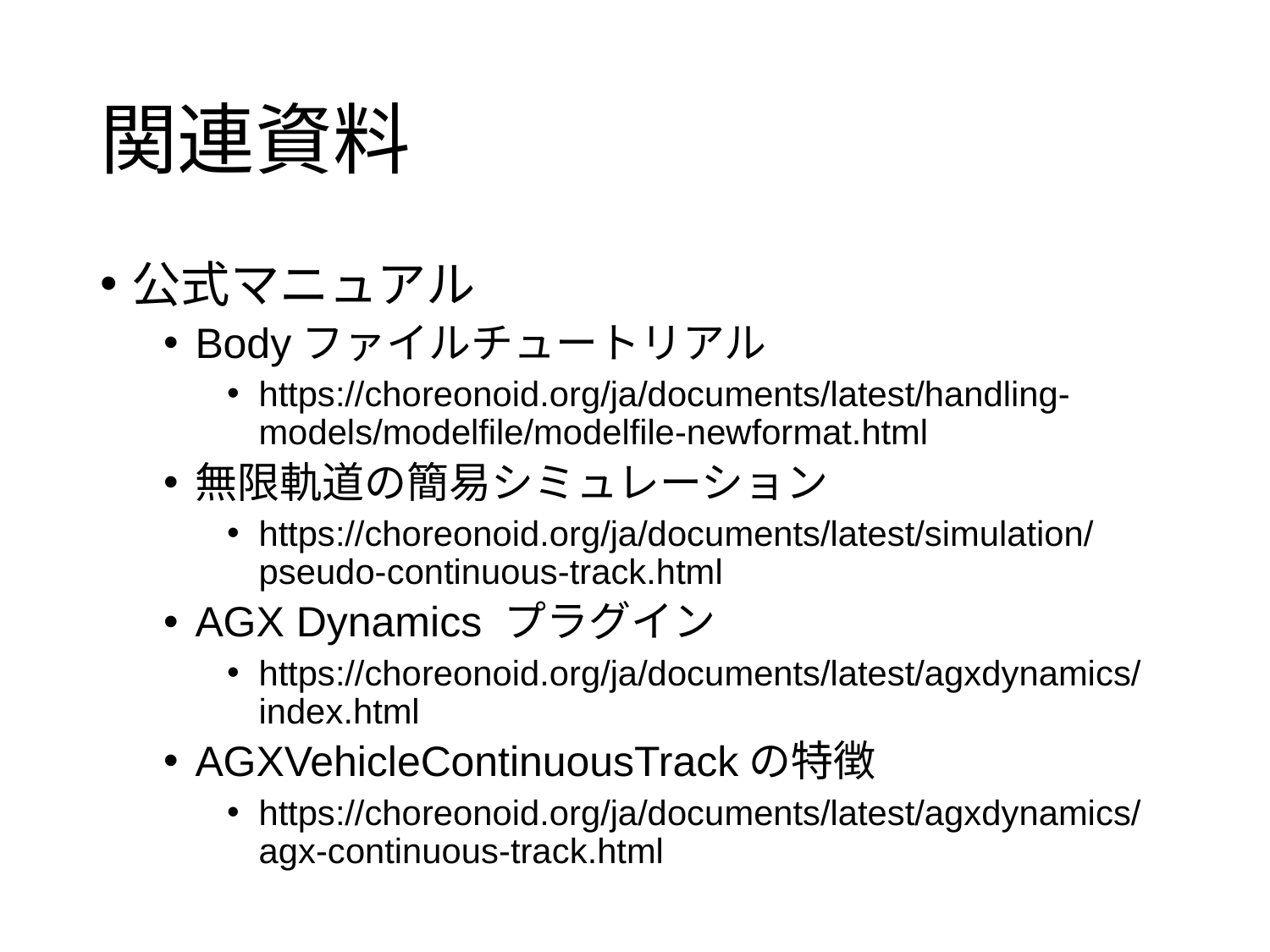

# 関連資料
公式マニュアル
Bodyファイルチュートリアル
https://choreonoid.org/ja/documents/latest/handling-models/modelfile/modelfile-newformat.html
無限軌道の簡易シミュレーション
https://choreonoid.org/ja/documents/latest/simulation/pseudo-continuous-track.html
AGX Dynamics プラグイン
https://choreonoid.org/ja/documents/latest/agxdynamics/index.html
AGXVehicleContinuousTrackの特徴
https://choreonoid.org/ja/documents/latest/agxdynamics/agx-continuous-track.html